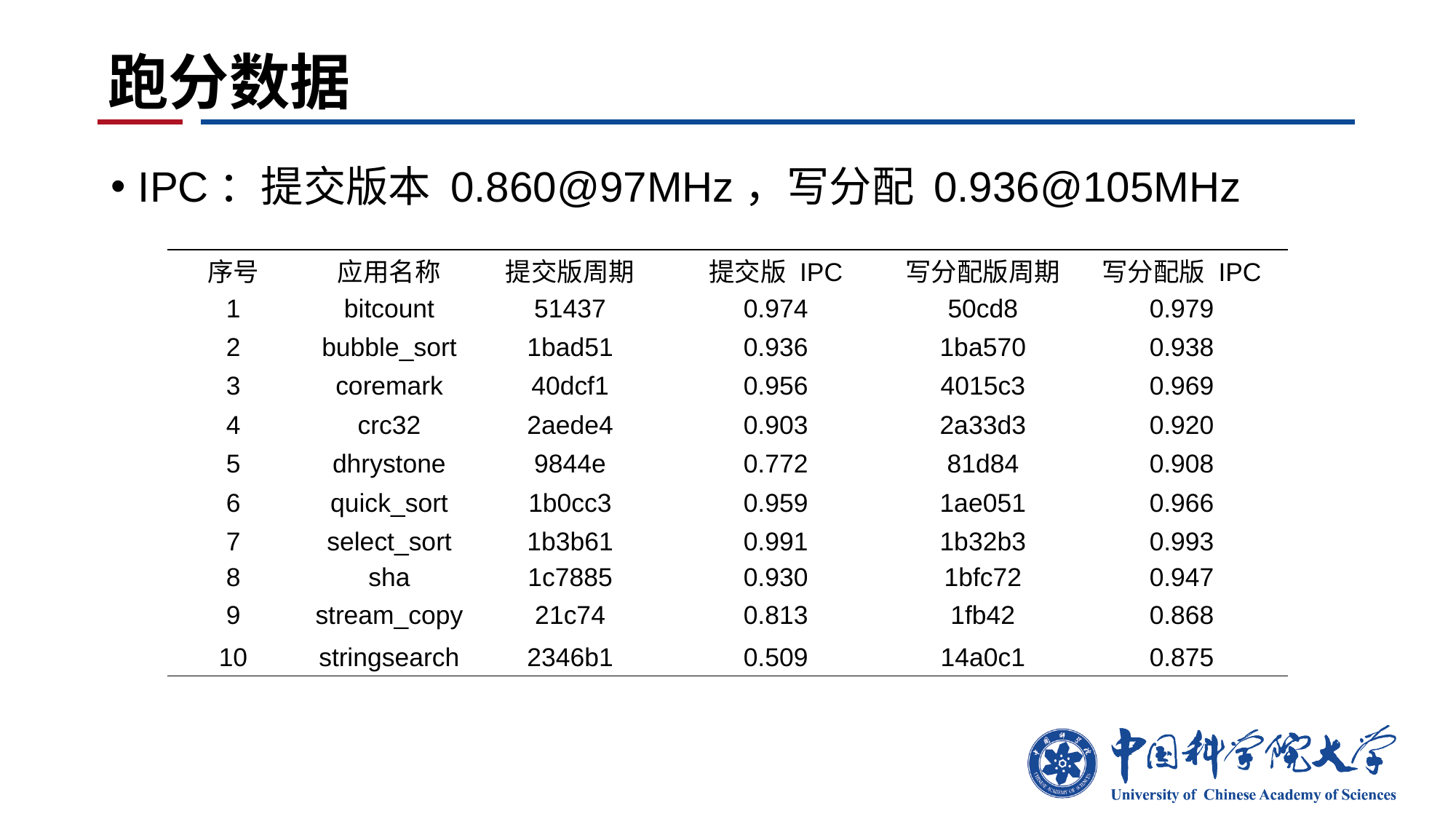

# 跑分数据
IPC：提交版本 0.860@97MHz，写分配 0.936@105MHz
| 序号 | 应用名称 | 提交版周期 | 提交版 IPC | 写分配版周期 | 写分配版 IPC |
| --- | --- | --- | --- | --- | --- |
| 1 | bitcount | 51437 | 0.974 | 50cd8 | 0.979 |
| 2 | bubble\_sort | 1bad51 | 0.936 | 1ba570 | 0.938 |
| 3 | coremark | 40dcf1 | 0.956 | 4015c3 | 0.969 |
| 4 | crc32 | 2aede4 | 0.903 | 2a33d3 | 0.920 |
| 5 | dhrystone | 9844e | 0.772 | 81d84 | 0.908 |
| 6 | quick\_sort | 1b0cc3 | 0.959 | 1ae051 | 0.966 |
| 7 | select\_sort | 1b3b61 | 0.991 | 1b32b3 | 0.993 |
| 8 | sha | 1c7885 | 0.930 | 1bfc72 | 0.947 |
| 9 | stream\_copy | 21c74 | 0.813 | 1fb42 | 0.868 |
| 10 | stringsearch | 2346b1 | 0.509 | 14a0c1 | 0.875 |